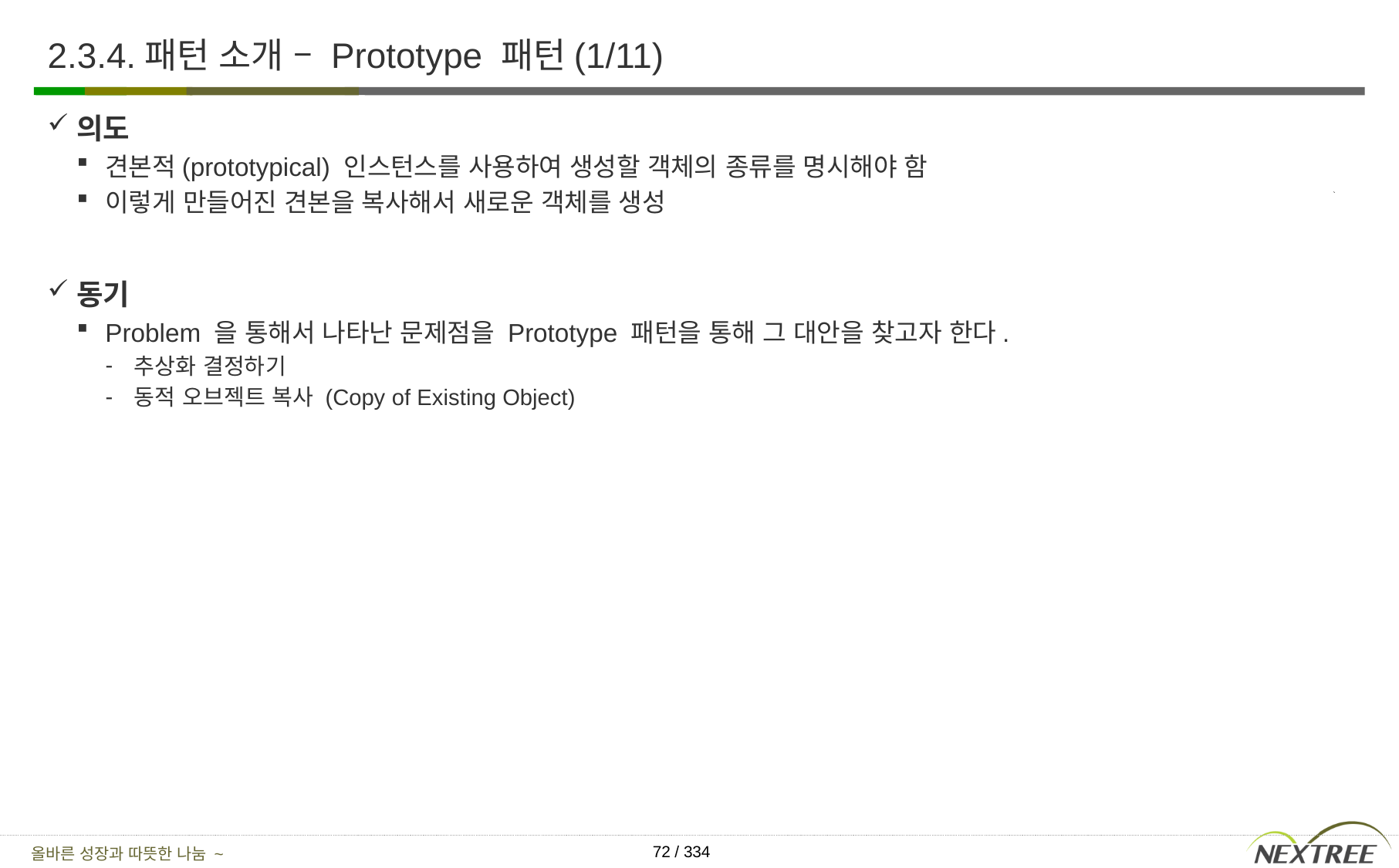

# 2.3.4.패턴 소개 – Prototype 패턴(1/11)
의도
견본적(prototypical) 인스턴스를 사용하여 생성할 객체의 종류를 명시해야 함
이렇게 만들어진 견본을 복사해서 새로운 객체를 생성

동기
Problem 을 통해서 나타난 문제점을 Prototype 패턴을 통해 그 대안을 찾고자 한다.
추상화 결정하기
동적 오브젝트 복사 (Copy of Existing Object)